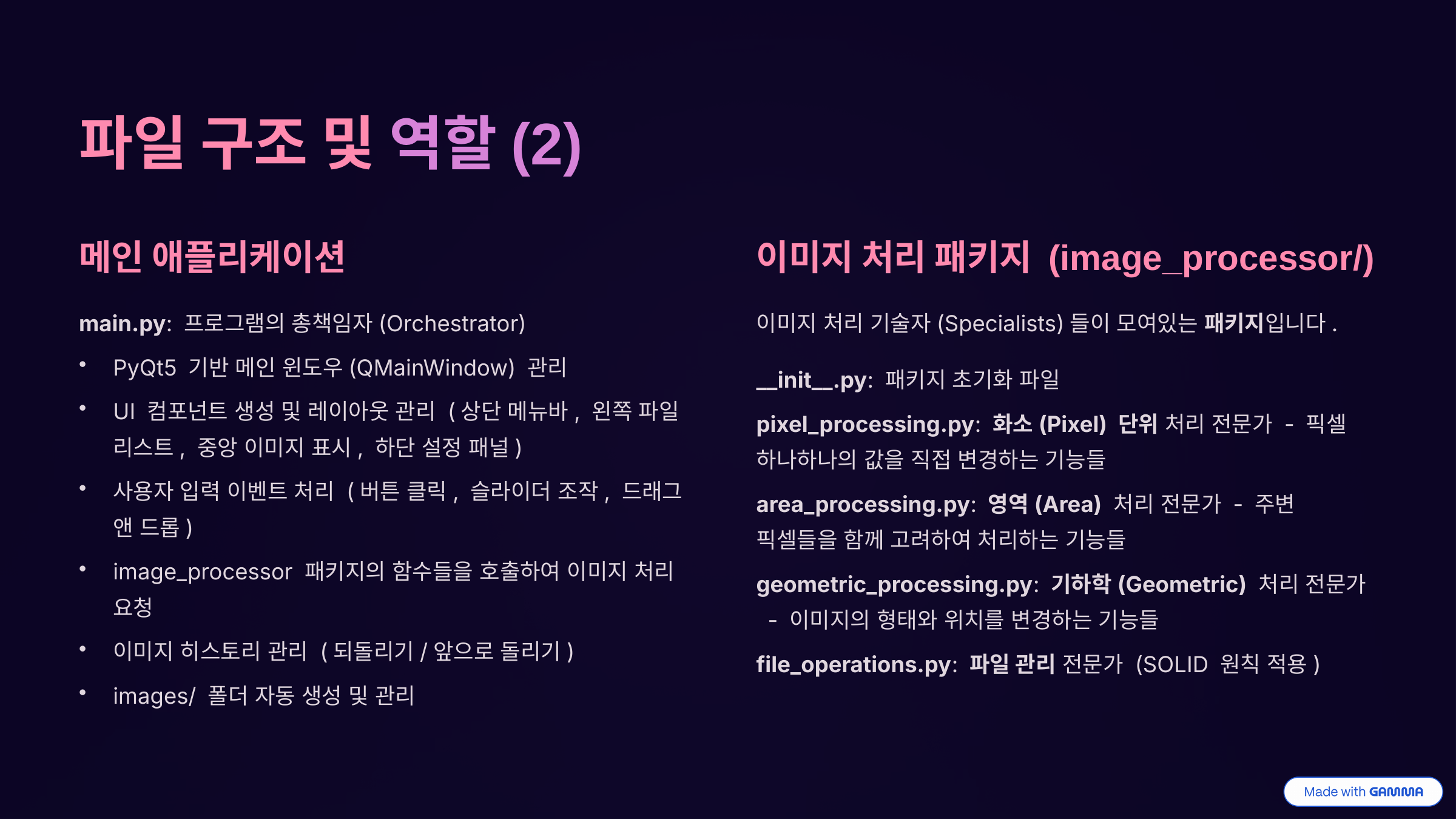

파일 구조 및 역할(2)
메인 애플리케이션
이미지 처리 패키지 (image_processor/)
main.py: 프로그램의 총책임자(Orchestrator)
이미지 처리 기술자(Specialists)들이 모여있는 패키지입니다.
PyQt5 기반 메인 윈도우(QMainWindow) 관리
__init__.py: 패키지 초기화 파일
UI 컴포넌트 생성 및 레이아웃 관리 (상단 메뉴바, 왼쪽 파일 리스트, 중앙 이미지 표시, 하단 설정 패널)
pixel_processing.py: 화소(Pixel) 단위 처리 전문가 - 픽셀 하나하나의 값을 직접 변경하는 기능들
사용자 입력 이벤트 처리 (버튼 클릭, 슬라이더 조작, 드래그 앤 드롭)
area_processing.py: 영역(Area) 처리 전문가 - 주변 픽셀들을 함께 고려하여 처리하는 기능들
image_processor 패키지의 함수들을 호출하여 이미지 처리 요청
geometric_processing.py: 기하학(Geometric) 처리 전문가 - 이미지의 형태와 위치를 변경하는 기능들
이미지 히스토리 관리 (되돌리기/앞으로 돌리기)
file_operations.py: 파일 관리 전문가 (SOLID 원칙 적용)
images/ 폴더 자동 생성 및 관리